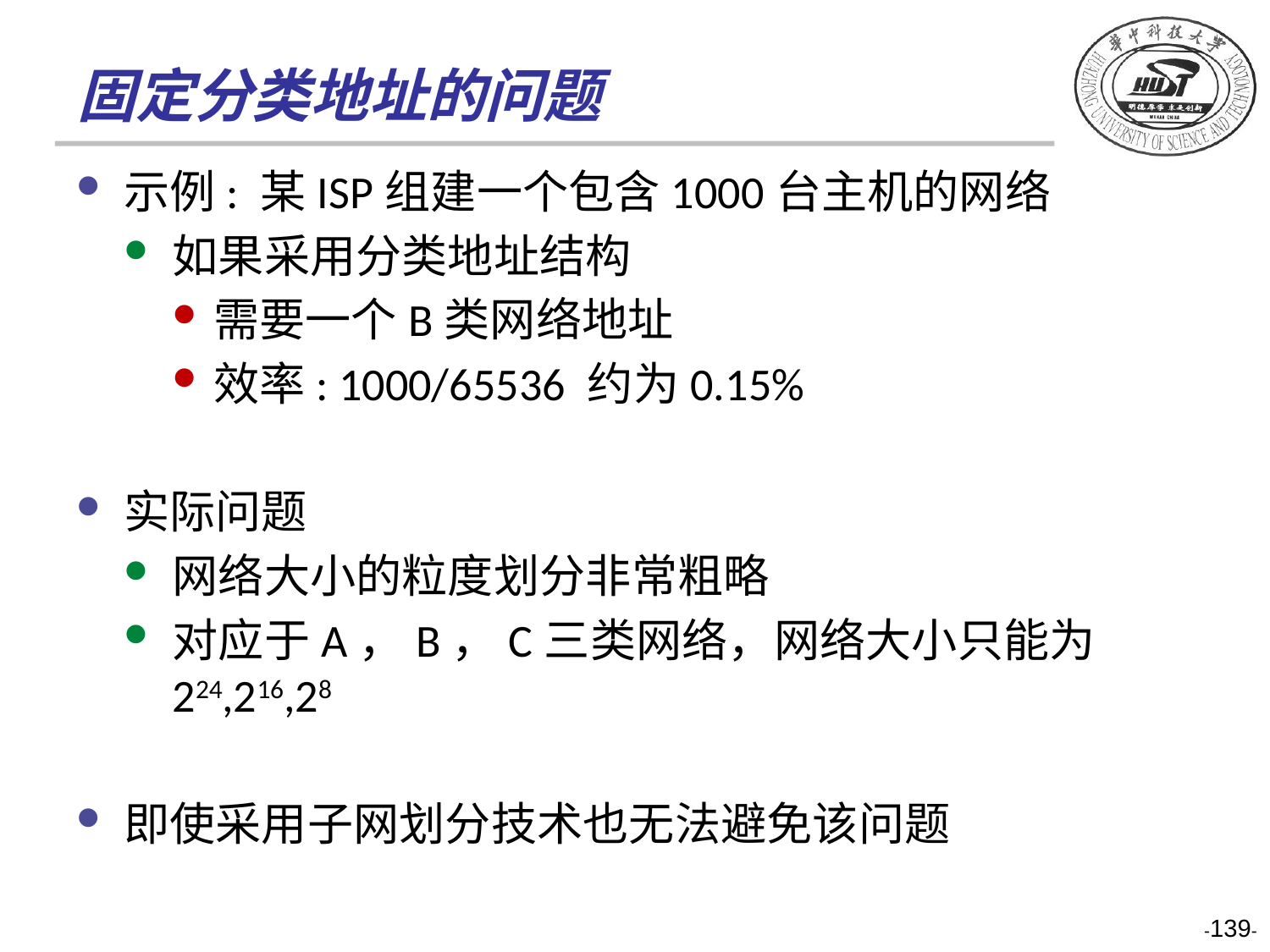

# 固定分类地址的问题
示例: 某ISP组建一个包含1000台主机的网络
如果采用分类地址结构
需要一个B类网络地址
效率: 1000/65536 约为0.15%

实际问题
网络大小的粒度划分非常粗略
对应于A，B，C三类网络，网络大小只能为224,216,28

即使采用子网划分技术也无法避免该问题

-139-